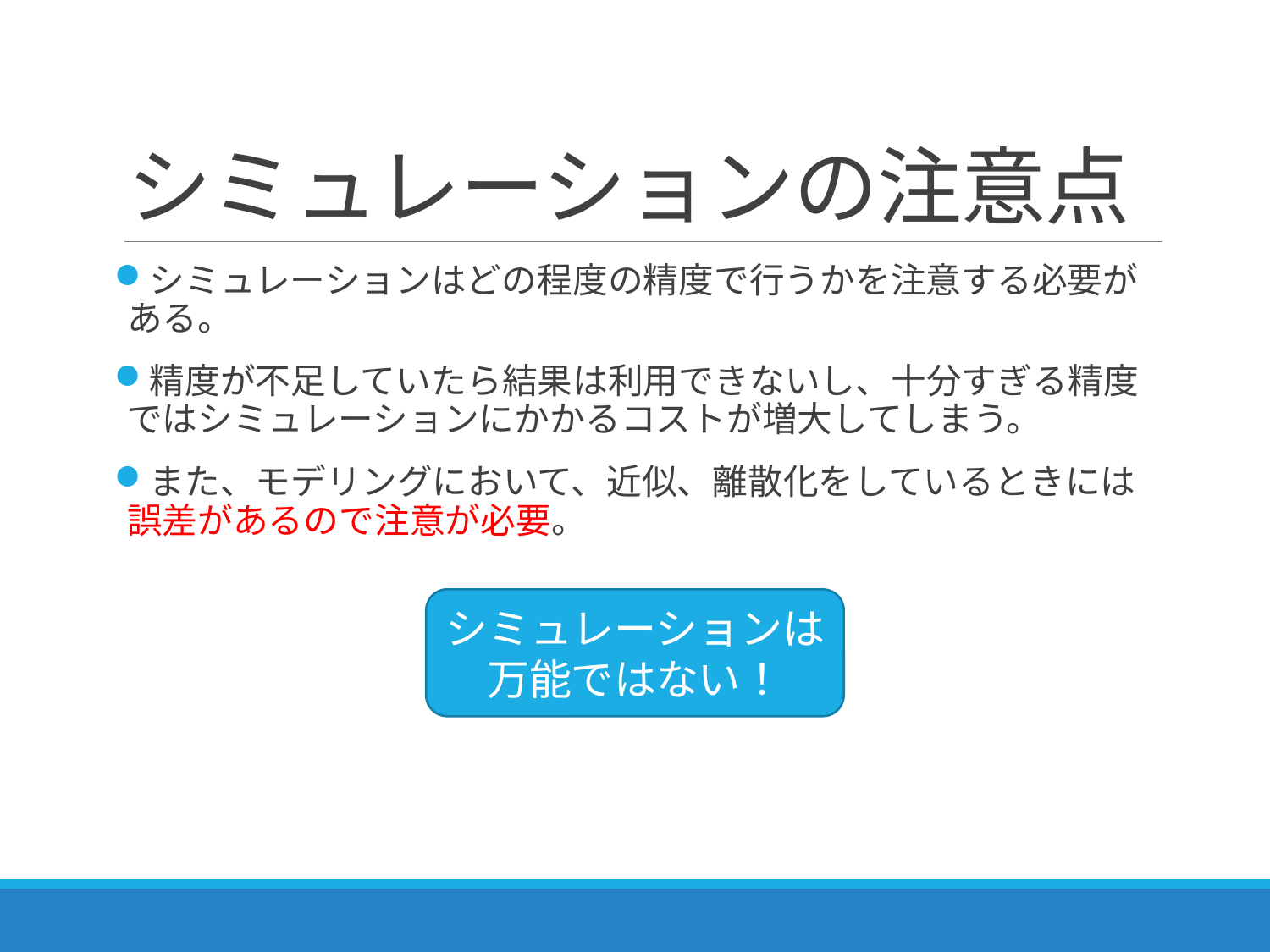

# シミュレーションの注意点
シミュレーションはどの程度の精度で行うかを注意する必要がある。
精度が不足していたら結果は利用できないし、十分すぎる精度ではシミュレーションにかかるコストが増大してしまう。
また、モデリングにおいて、近似、離散化をしているときには誤差があるので注意が必要。

シミュレーションは
万能ではない！